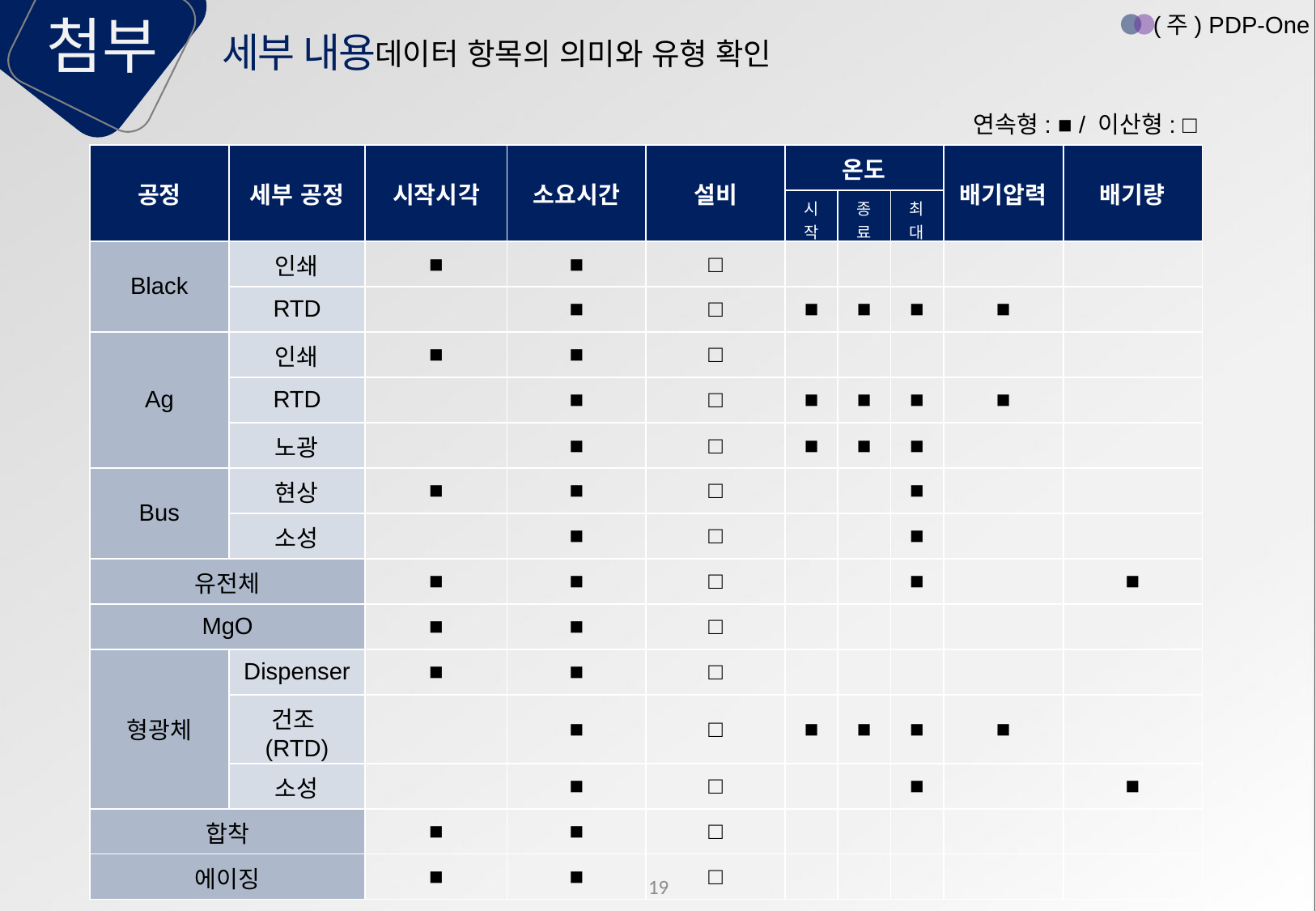

첨부
(주) PDP-One

세부 내용
데이터 항목의 의미와 유형 확인
연속형: ■ / 이산형: □
| 공정 | 세부 공정 | 시작시각 | 소요시간 | 설비 | 온도 |  |  | 배기압력 | 배기량 |
| --- | --- | --- | --- | --- | --- | --- | --- | --- | --- |
|  |  |  |  |  | 시작 | 종료 | 최대 |  |  |
| Black | 인쇄 | ■ | ■ | □ |  |  |  |  |  |
|  | RTD |  | ■ | □ | ■ | ■ | ■ | ■ |  |
| Ag | 인쇄 | ■ | ■ | □ |  |  |  |  |  |
|  | RTD |  | ■ | □ | ■ | ■ | ■ | ■ |  |
|  | 노광 |  | ■ | □ | ■ | ■ | ■ |  |  |
| Bus | 현상 | ■ | ■ | □ |  |  | ■ |  |  |
|  | 소성 |  | ■ | □ |  |  | ■ |  |  |
| 유전체 |  | ■ | ■ | □ |  |  | ■ |  | ■ |
| MgO |  | ■ | ■ | □ |  |  |  |  |  |
| 형광체 | Dispenser | ■ | ■ | □ |  |  |  |  |  |
|  | 건조(RTD) |  | ■ | □ | ■ | ■ | ■ | ■ |  |
|  | 소성 |  | ■ | □ |  |  | ■ |  | ■ |
| 합착 |  | ■ | ■ | □ |  |  |  |  |  |
| 에이징 |  | ■ | ■ | □ |  |  |  |  |  |
19